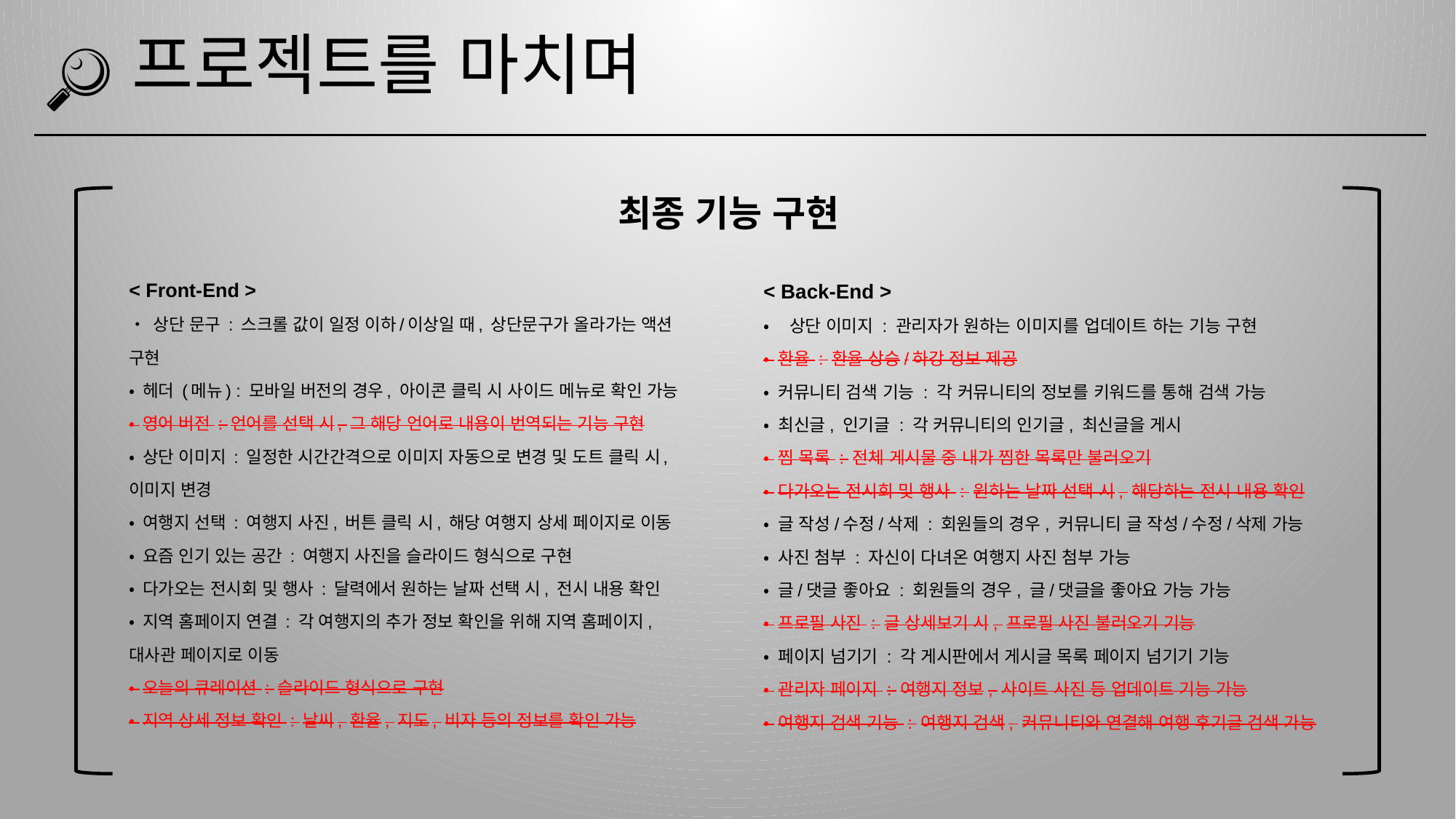

프로젝트를 마치며
🔎
최종 기능 구현

< Front-End >
• 상단 문구 : 스크롤 값이 일정 이하/이상일 때, 상단문구가 올라가는 액션 구현
• 헤더 (메뉴) : 모바일 버전의 경우, 아이콘 클릭 시 사이드 메뉴로 확인 가능
• 영어 버전 : 언어를 선택 시, 그 해당 언어로 내용이 번역되는 기능 구현
• 상단 이미지 : 일정한 시간간격으로 이미지 자동으로 변경 및 도트 클릭 시, 이미지 변경
• 여행지 선택 : 여행지 사진, 버튼 클릭 시, 해당 여행지 상세 페이지로 이동
• 요즘 인기 있는 공간 : 여행지 사진을 슬라이드 형식으로 구현
• 다가오는 전시회 및 행사 : 달력에서 원하는 날짜 선택 시, 전시 내용 확인
• 지역 홈페이지 연결 : 각 여행지의 추가 정보 확인을 위해 지역 홈페이지, 대사관 페이지로 이동
• 오늘의 큐레이션 : 슬라이드 형식으로 구현
• 지역 상세 정보 확인 : 날씨, 환율, 지도, 비자 등의 정보를 확인 가능

< Back-End >
• 상단 이미지 : 관리자가 원하는 이미지를 업데이트 하는 기능 구현
• 환율 : 환율 상승/하강 정보 제공
• 커뮤니티 검색 기능 : 각 커뮤니티의 정보를 키워드를 통해 검색 가능
• 최신글, 인기글 : 각 커뮤니티의 인기글, 최신글을 게시
• 찜 목록 : 전체 게시물 중 내가 찜한 목록만 불러오기
• 다가오는 전시회 및 행사 : 원하는 날짜 선택 시, 해당하는 전시 내용 확인
• 글 작성/수정/삭제 : 회원들의 경우, 커뮤니티 글 작성/수정/삭제 가능
• 사진 첨부 : 자신이 다녀온 여행지 사진 첨부 가능
• 글/댓글 좋아요 : 회원들의 경우, 글/댓글을 좋아요 가능 가능
• 프로필 사진 : 글 상세보기 시, 프로필 사진 불러오기 기능
• 페이지 넘기기 : 각 게시판에서 게시글 목록 페이지 넘기기 기능
• 관리자 페이지 : 여행지 정보, 사이트 사진 등 업데이트 기능 가능
• 여행지 검색 기능 : 여행지 검색, 커뮤니티와 연결해 여행 후기글 검색 가능